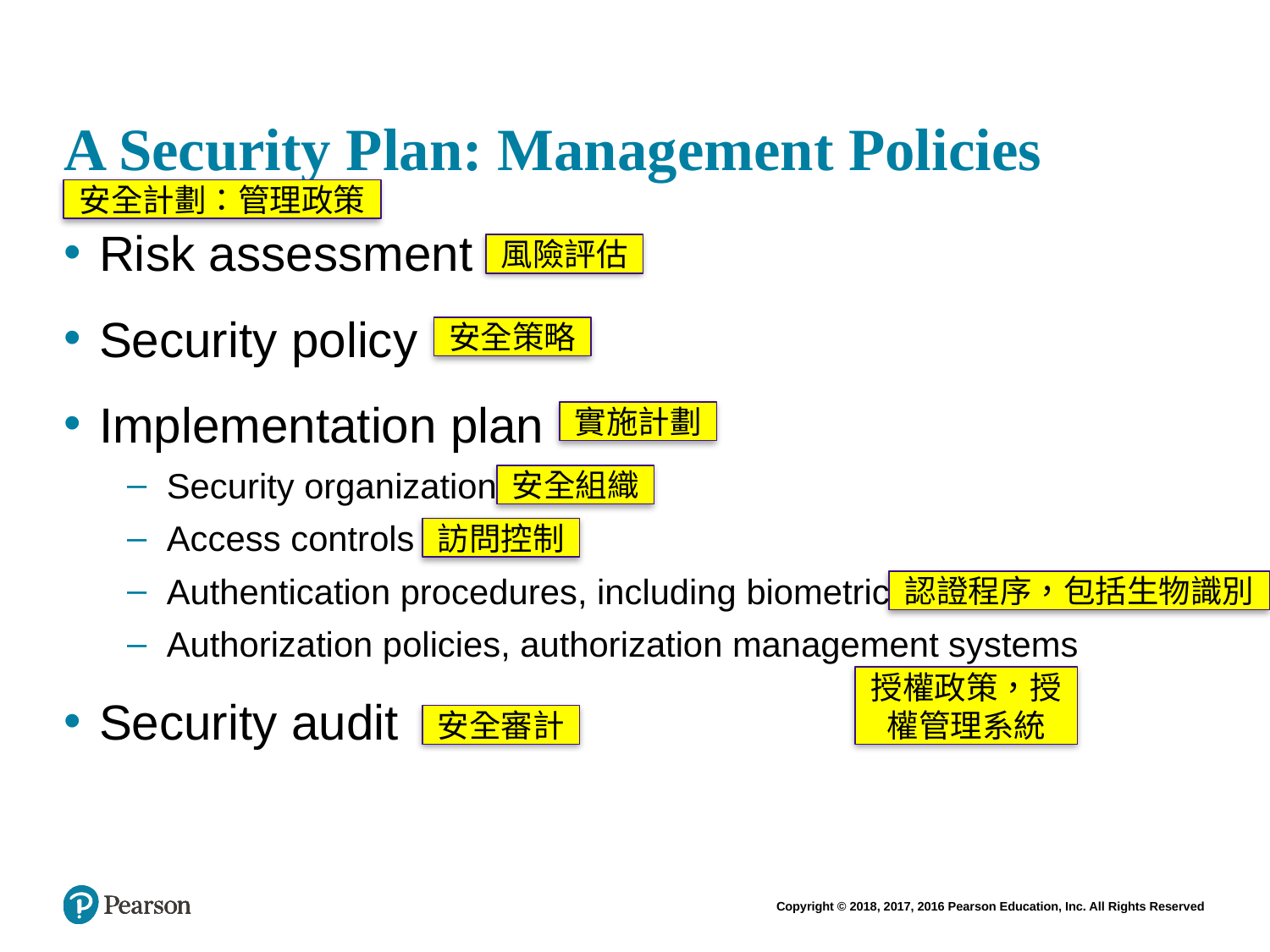

# A Security Plan: Management Policies
安全計劃：管理政策
Risk assessment
Security policy
Implementation plan
Security organization
Access controls
Authentication procedures, including biometrics
Authorization policies, authorization management systems
Security audit
風險評估
安全策略
實施計劃
安全組織
訪問控制
認證程序，包括生物識別
授權政策，授權管理系統
安全審計